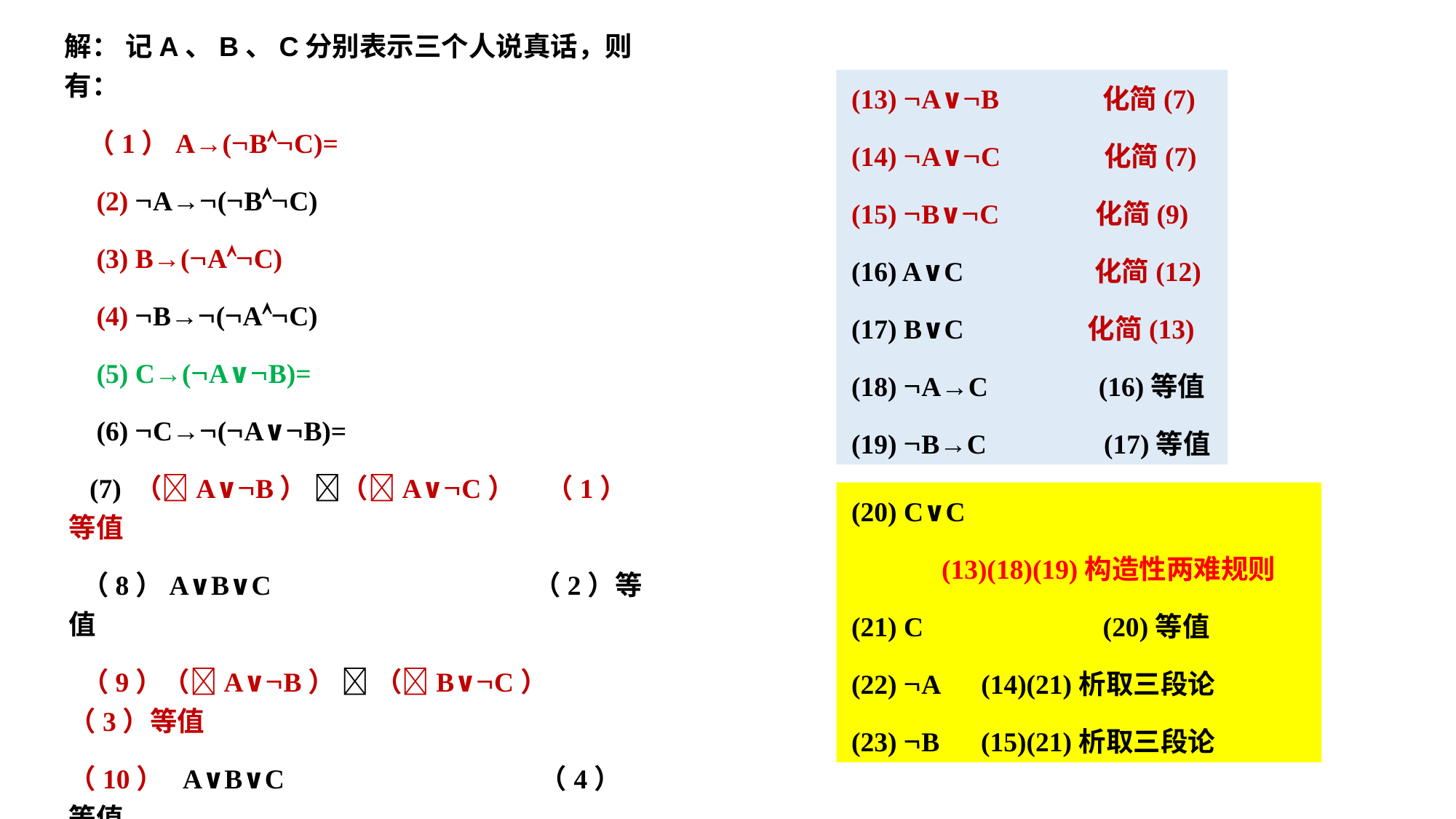

解： 记A、B、C分别表示三个人说真话，则有：
  （1）A→(¬B∧¬C)=
    (2) ¬A→¬(¬B∧¬C)
    (3) B→(¬A∧¬C)
    (4) ¬B→¬(¬A∧¬C)
    (5) C→(¬A∨¬B)=
    (6) ¬C→¬(¬A∨¬B)=
   (7) （¬A∨¬B） ∧（¬A∨¬C）     （1）等值
 （8）A∨B∨C                                     （2）等值
 （9）（¬A∨¬B） ∧ （¬B∨¬C）    （3）等值
（10）  A∨B∨C                                    （4）等值
 （11）¬A∨¬B∨¬C                            （5）等值
 （12）(A∨C) ∧(B∨C)                        （6）等值

(13) ¬A∨¬B              化简(7)
(14) ¬A∨¬C              化简(7)
(15) ¬B∨¬C             化简(9)
(16) A∨C                  化简(12)
(17) B∨C                 化简(13)
(18) ¬A→C                (16)等值
(19) ¬B→C                 (17)等值
(20) C∨C
        (13)(18)(19)构造性两难规则
(21) C                          (20)等值
(22) ¬A      (14)(21)析取三段论
(23) ¬B      (15)(21)析取三段论